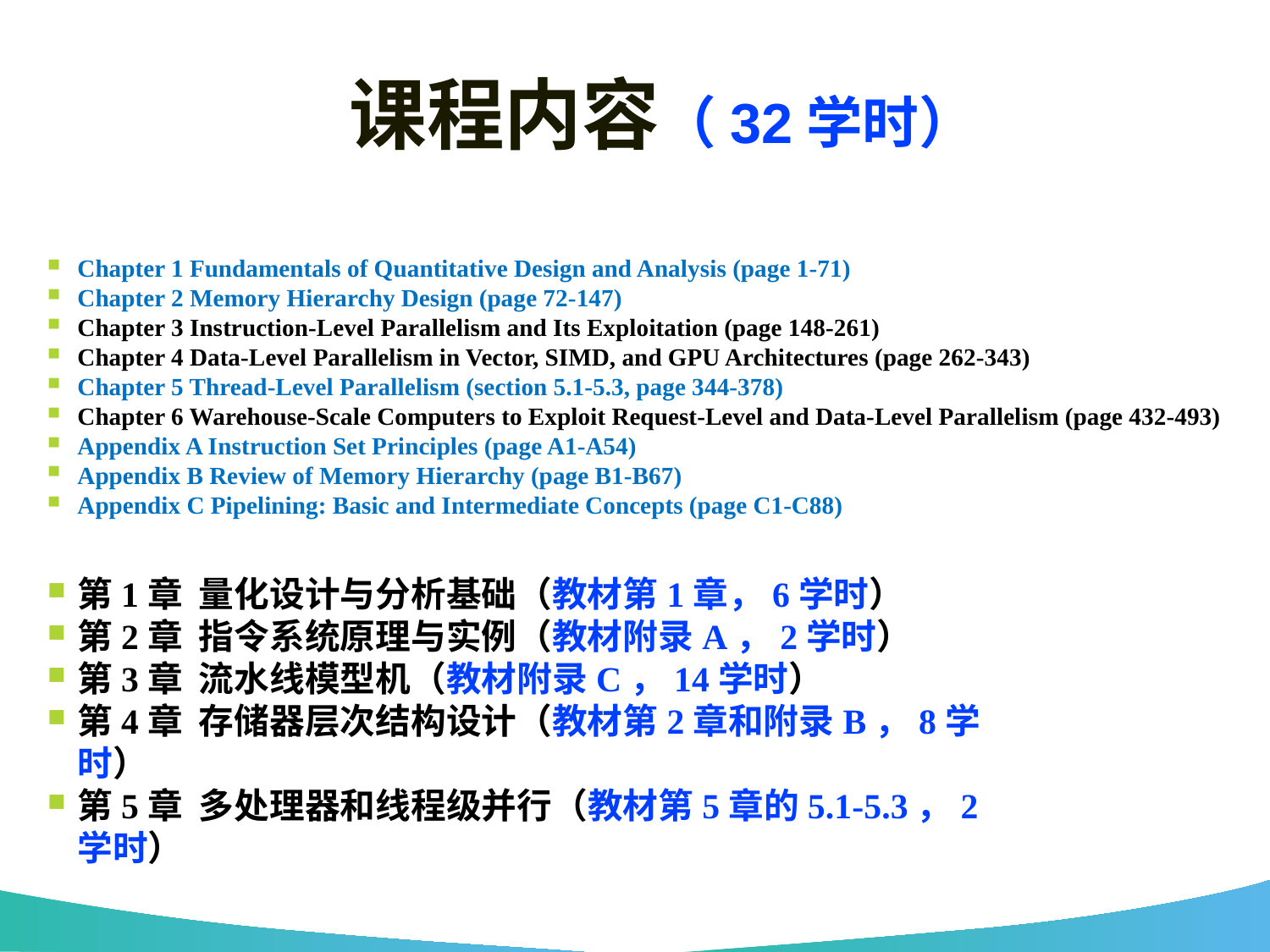

课程内容（32学时）
Chapter 1 Fundamentals of Quantitative Design and Analysis (page 1-71)
Chapter 2 Memory Hierarchy Design (page 72-147)
Chapter 3 Instruction-Level Parallelism and Its Exploitation (page 148-261)
Chapter 4 Data-Level Parallelism in Vector, SIMD, and GPU Architectures (page 262-343)
Chapter 5 Thread-Level Parallelism (section 5.1-5.3, page 344-378)
Chapter 6 Warehouse-Scale Computers to Exploit Request-Level and Data-Level Parallelism (page 432-493)
Appendix A Instruction Set Principles (page A1-A54)
Appendix B Review of Memory Hierarchy (page B1-B67)
Appendix C Pipelining: Basic and Intermediate Concepts (page C1-C88)
第1章  量化设计与分析基础（教材第1章，6学时）
第2章  指令系统原理与实例（教材附录A，2学时）
第3章  流水线模型机（教材附录C，14学时）
第4章  存储器层次结构设计（教材第2章和附录B，8学时）
第5章  多处理器和线程级并行（教材第5章的5.1-5.3，2学时）